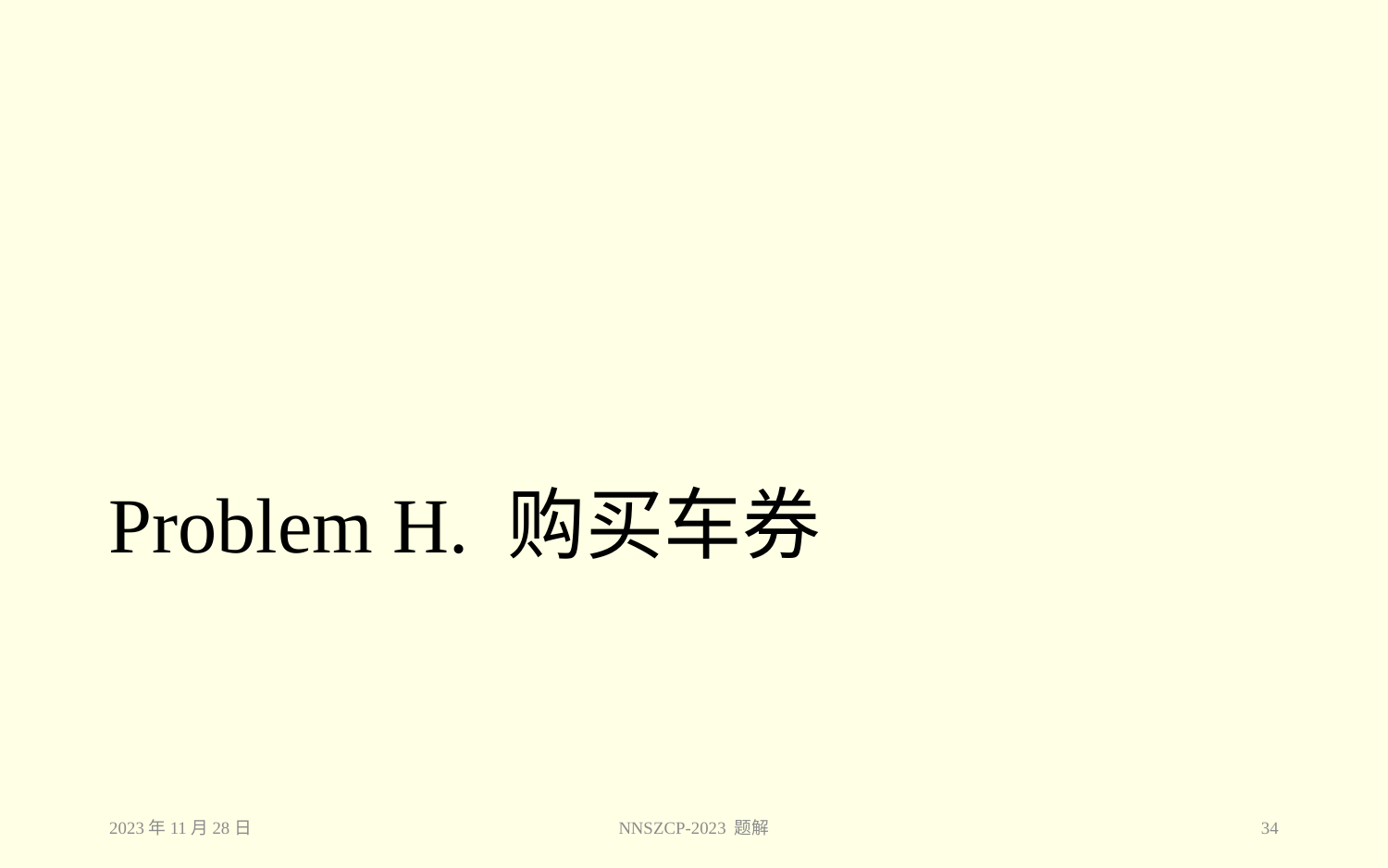

# Problem H. 购买车券

2023年11月28日
NNSZCP-2023 题解
34